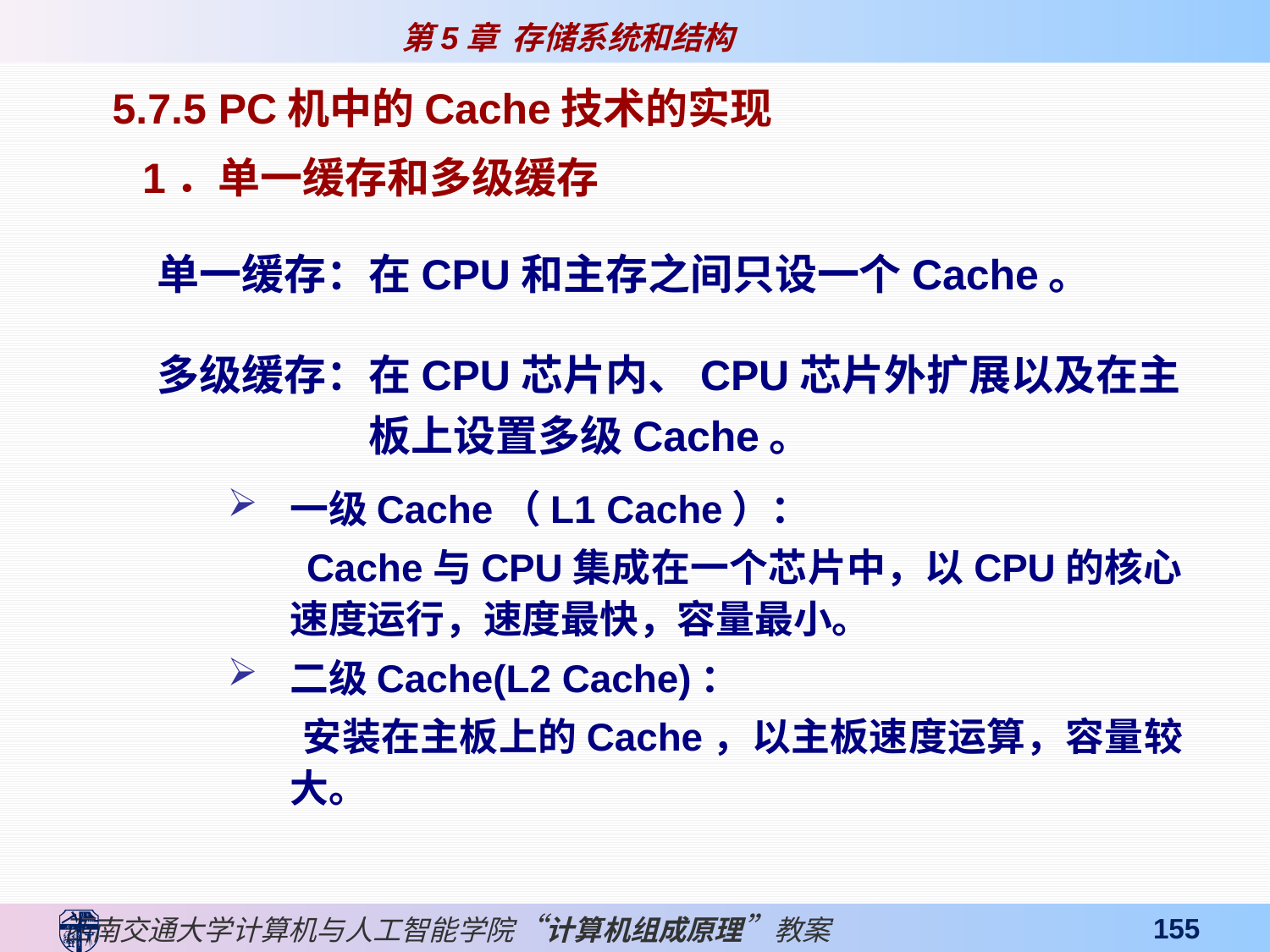

5.7.5 PC机中的Cache技术的实现
1．单一缓存和多级缓存
单一缓存：在CPU和主存之间只设一个Cache。
多级缓存：在CPU芯片内、CPU芯片外扩展以及在主板上设置多级Cache。
一级Cache（L1 Cache）：
       Cache与CPU集成在一个芯片中，以CPU的核心速度运行，速度最快，容量最小。
二级Cache(L2 Cache)：
       安装在主板上的Cache，以主板速度运算，容量较大。